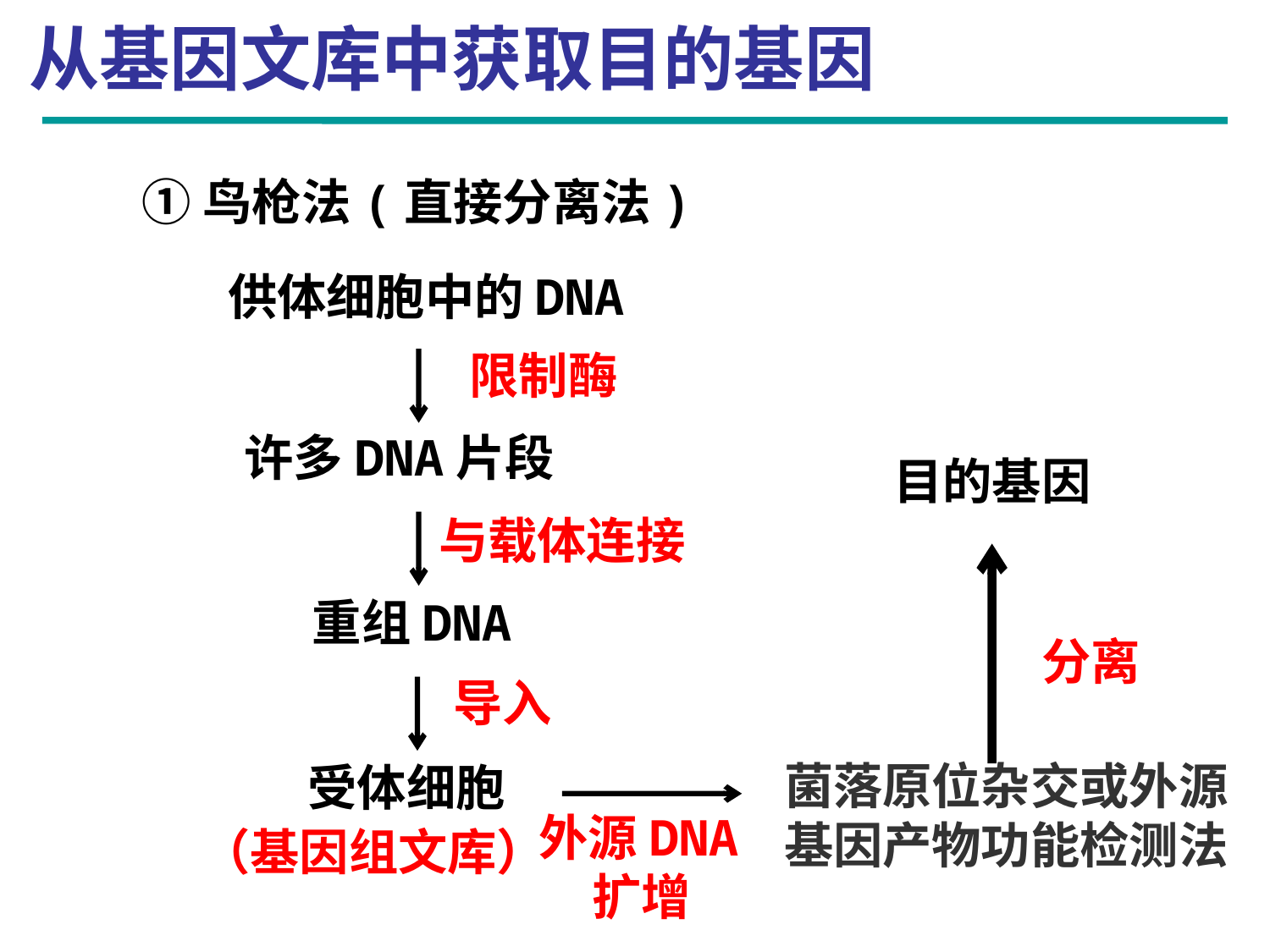

从基因文库中获取目的基因
①鸟枪法(直接分离法)
供体细胞中的DNA
限制酶

许多DNA片段
目的基因
与载体连接

重组DNA
分离
导入

菌落原位杂交或外源基因产物功能检测法
受体细胞

外源DNA扩增
（基因组文库）